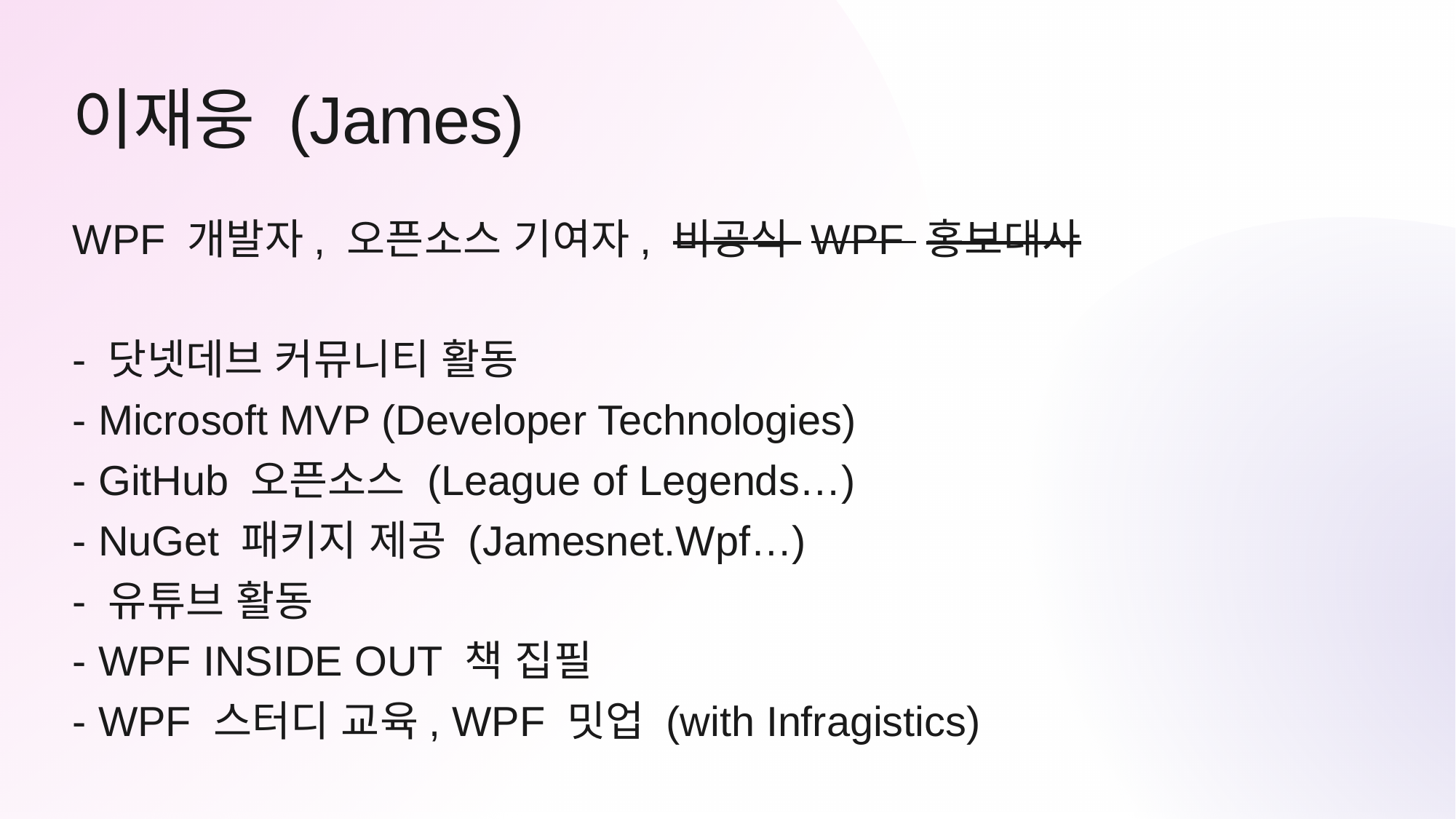

# 이재웅 (James)
WPF 개발자, 오픈소스 기여자, 비공식 WPF 홍보대사

- 닷넷데브 커뮤니티 활동
- Microsoft MVP (Developer Technologies)
- GitHub 오픈소스 (League of Legends…)
- NuGet 패키지 제공 (Jamesnet.Wpf…)
- 유튜브 활동
- WPF INSIDE OUT 책 집필
- WPF 스터디 교육, WPF 밋업 (with Infragistics)